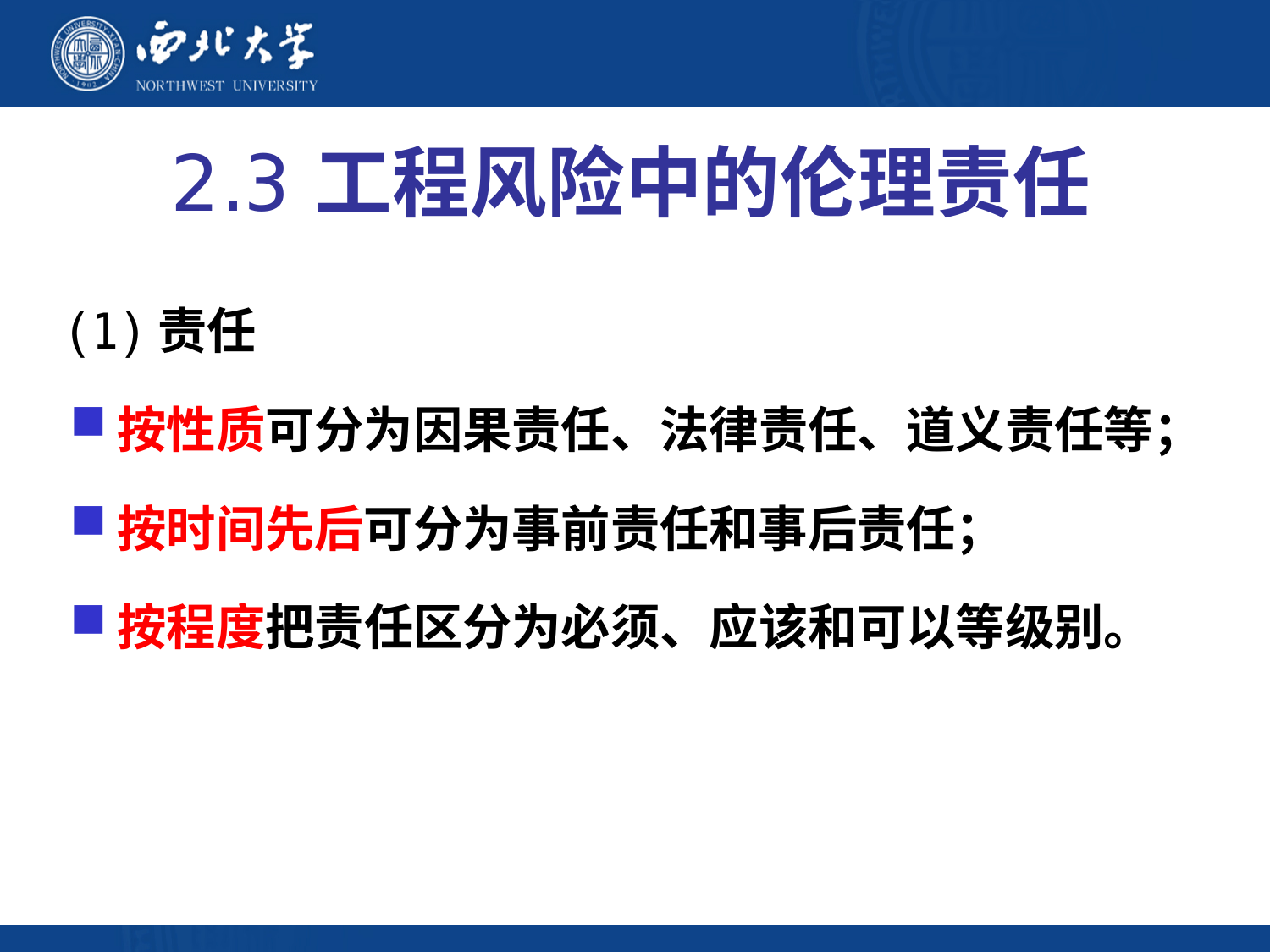

# 2.3工程风险中的伦理责任
(1)责任
按性质可分为因果责任、法律责任、道义责任等；
按时间先后可分为事前责任和事后责任；
按程度把责任区分为必须、应该和可以等级别。